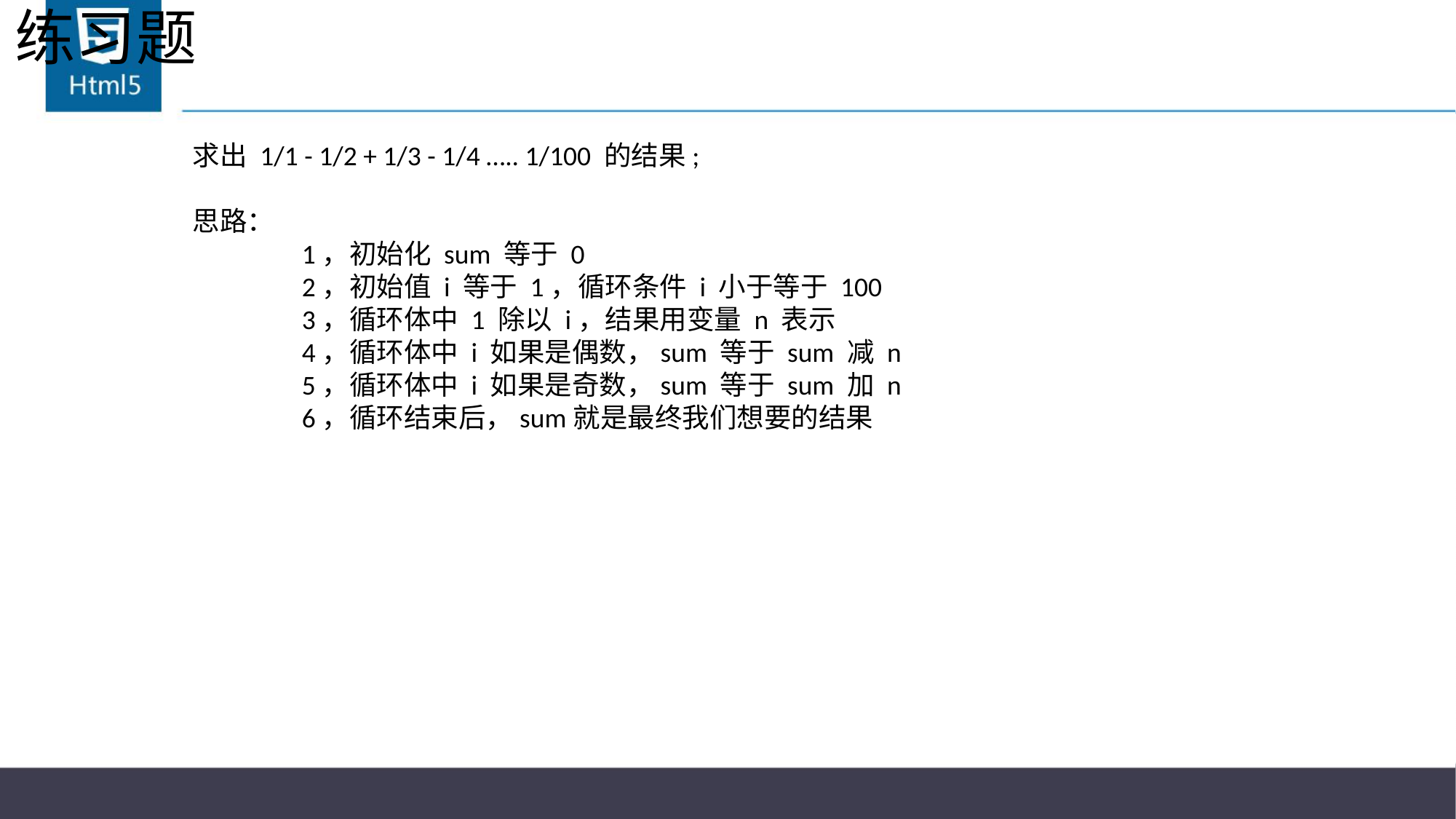

# 练习题
求出 1/1 - 1/2 + 1/3 - 1/4 ….. 1/100 的结果;

思路：
	1，初始化 sum 等于 0
	2，初始值 i 等于 1，循环条件 i 小于等于 100
	3，循环体中 1 除以 i，结果用变量 n 表示
	4，循环体中 i 如果是偶数，sum 等于 sum 减 n
	5，循环体中 i 如果是奇数，sum 等于 sum 加 n
	6，循环结束后，sum就是最终我们想要的结果